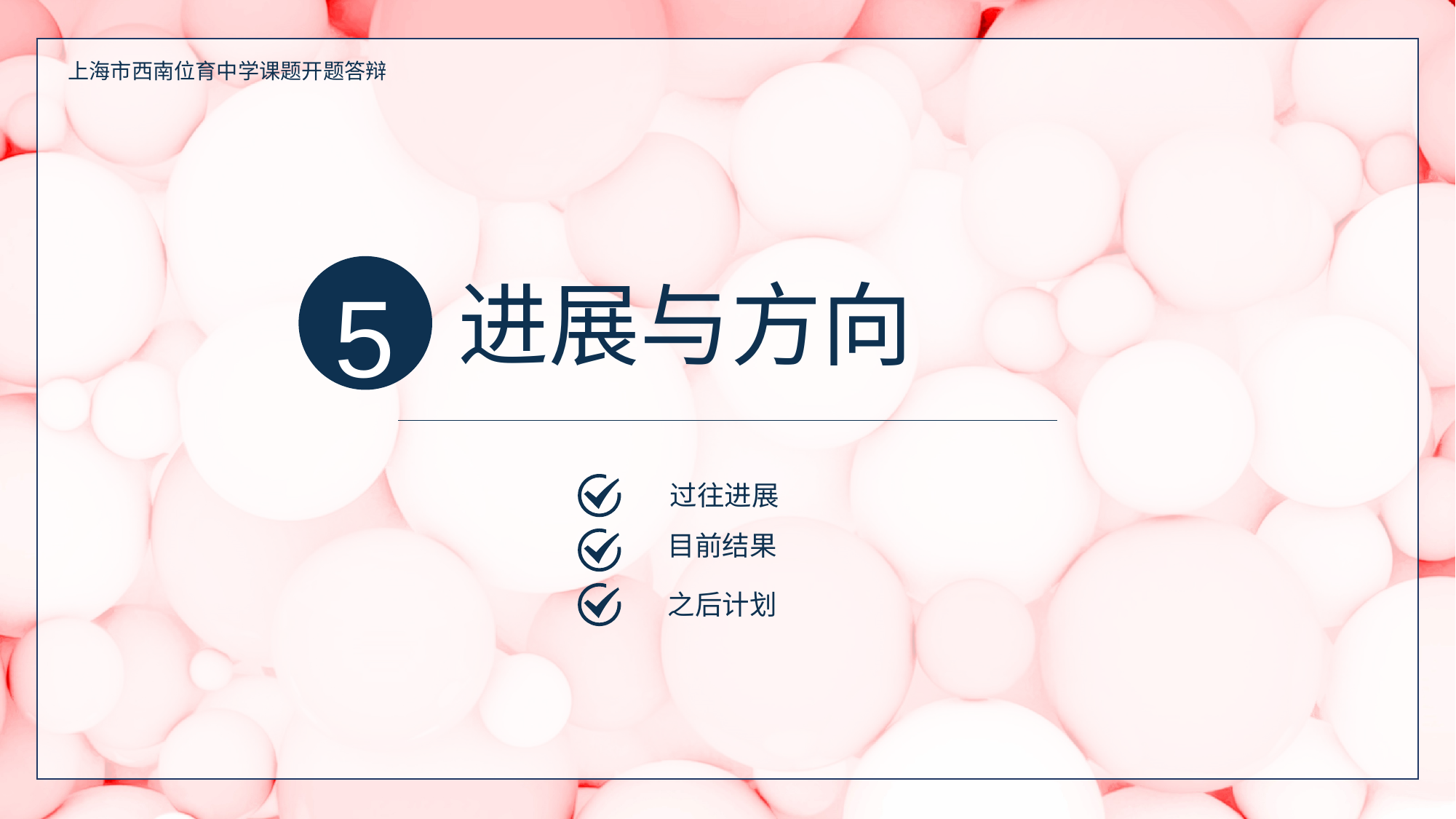

上海市西南位育中学课题开题答辩
进展与方向
5
过往进展
目前结果
之后计划